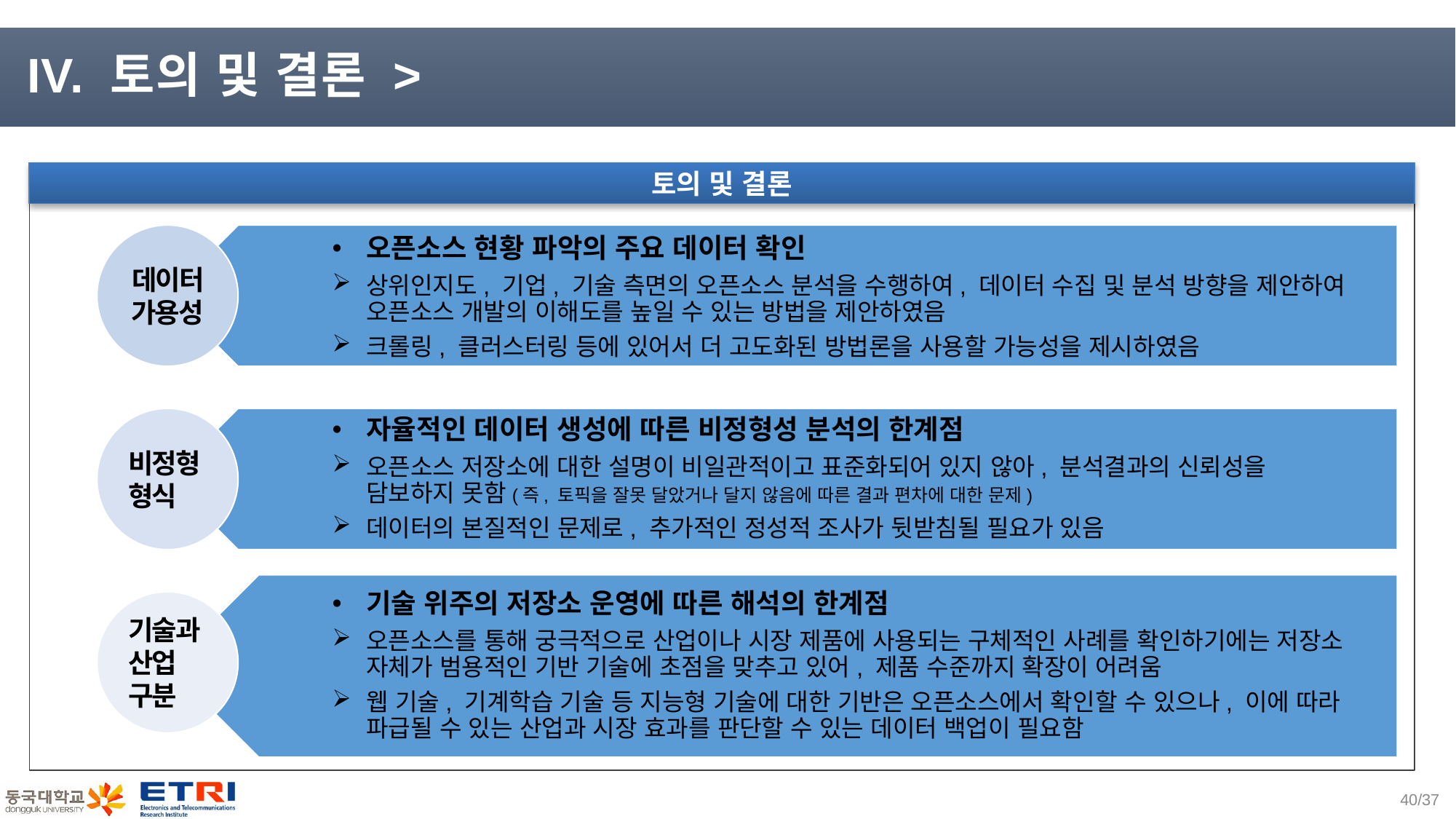

# IV. 토의 및 결론 >
토의 및 결론

오픈소스 현황 파악의 주요 데이터 확인
상위인지도, 기업, 기술 측면의 오픈소스 분석을 수행하여, 데이터 수집 및 분석 방향을 제안하여 오픈소스 개발의 이해도를 높일 수 있는 방법을 제안하였음
크롤링, 클러스터링 등에 있어서 더 고도화된 방법론을 사용할 가능성을 제시하였음

데이터 가용성
비정형 형식

자율적인 데이터 생성에 따른 비정형성 분석의 한계점
오픈소스 저장소에 대한 설명이 비일관적이고 표준화되어 있지 않아, 분석결과의 신뢰성을 담보하지 못함(즉, 토픽을 잘못 달았거나 달지 않음에 따른 결과 편차에 대한 문제)
데이터의 본질적인 문제로, 추가적인 정성적 조사가 뒷받침될 필요가 있음

기술 위주의 저장소 운영에 따른 해석의 한계점
오픈소스를 통해 궁극적으로 산업이나 시장 제품에 사용되는 구체적인 사례를 확인하기에는 저장소 자체가 범용적인 기반 기술에 초점을 맞추고 있어, 제품 수준까지 확장이 어려움
웹 기술, 기계학습 기술 등 지능형 기술에 대한 기반은 오픈소스에서 확인할 수 있으나, 이에 따라 파급될 수 있는 산업과 시장 효과를 판단할 수 있는 데이터 백업이 필요함
기술과 산업 구분
40/37